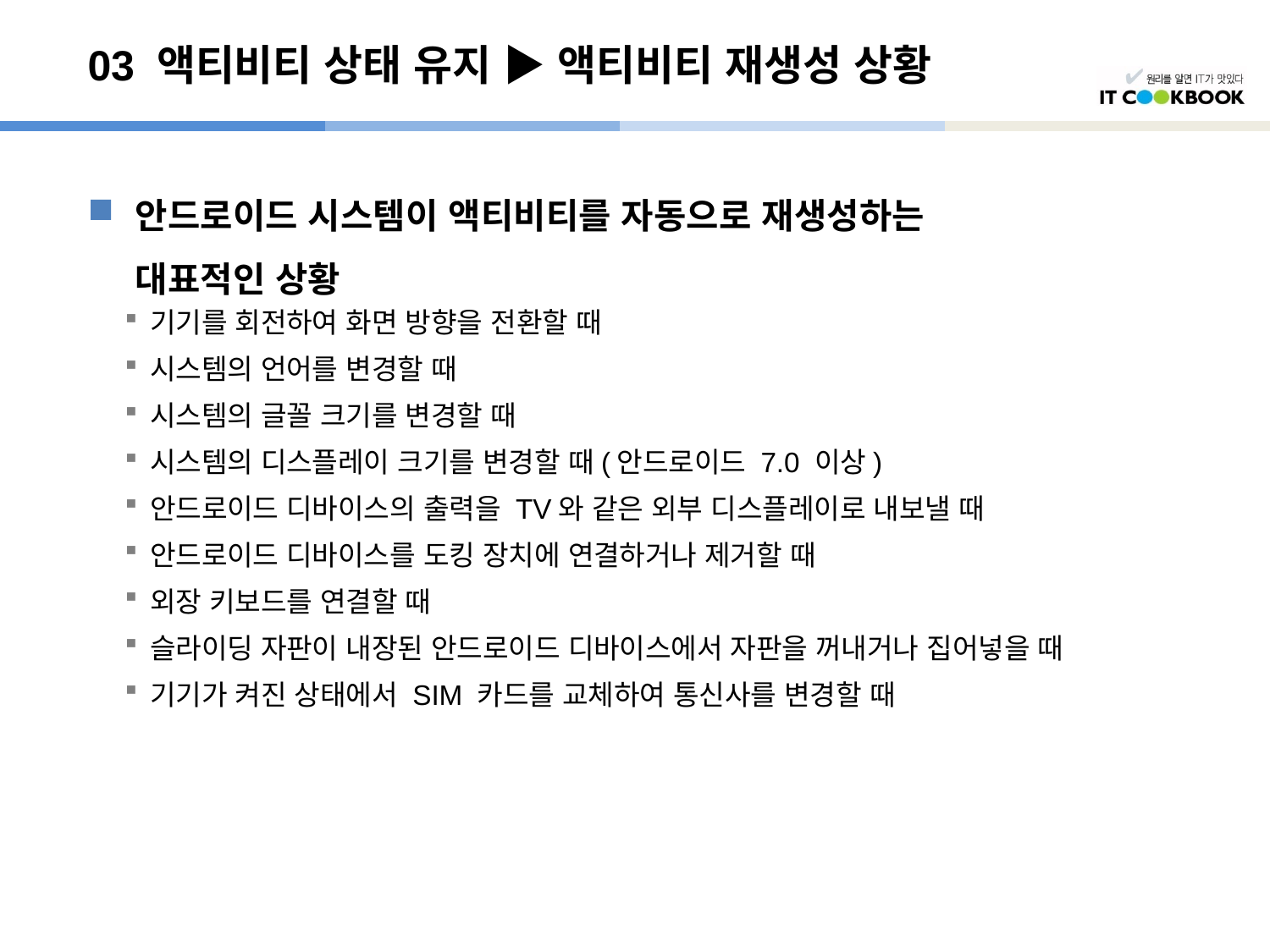

# 03 액티비티 상태 유지 ▶ 액티비티 재생성 상황
안드로이드 시스템이 액티비티를 자동으로 재생성하는
대표적인 상황
기기를 회전하여 화면 방향을 전환할 때
시스템의 언어를 변경할 때
시스템의 글꼴 크기를 변경할 때
시스템의 디스플레이 크기를 변경할 때(안드로이드 7.0 이상)
안드로이드 디바이스의 출력을 TV와 같은 외부 디스플레이로 내보낼 때
안드로이드 디바이스를 도킹 장치에 연결하거나 제거할 때
외장 키보드를 연결할 때
슬라이딩 자판이 내장된 안드로이드 디바이스에서 자판을 꺼내거나 집어넣을 때
기기가 켜진 상태에서 SIM 카드를 교체하여 통신사를 변경할 때